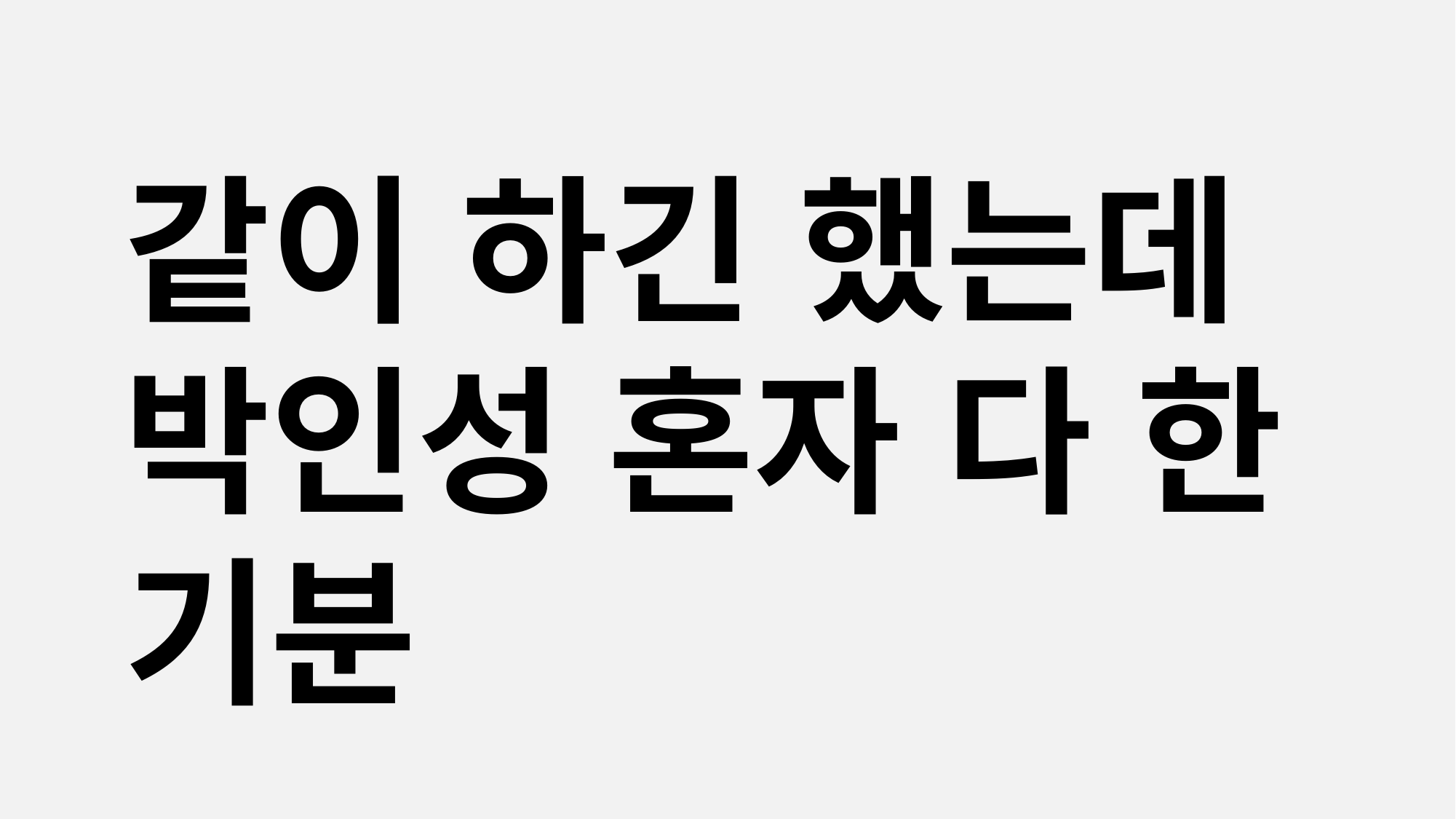

같이 하긴 했는데
박인성 혼자 다 한 기분